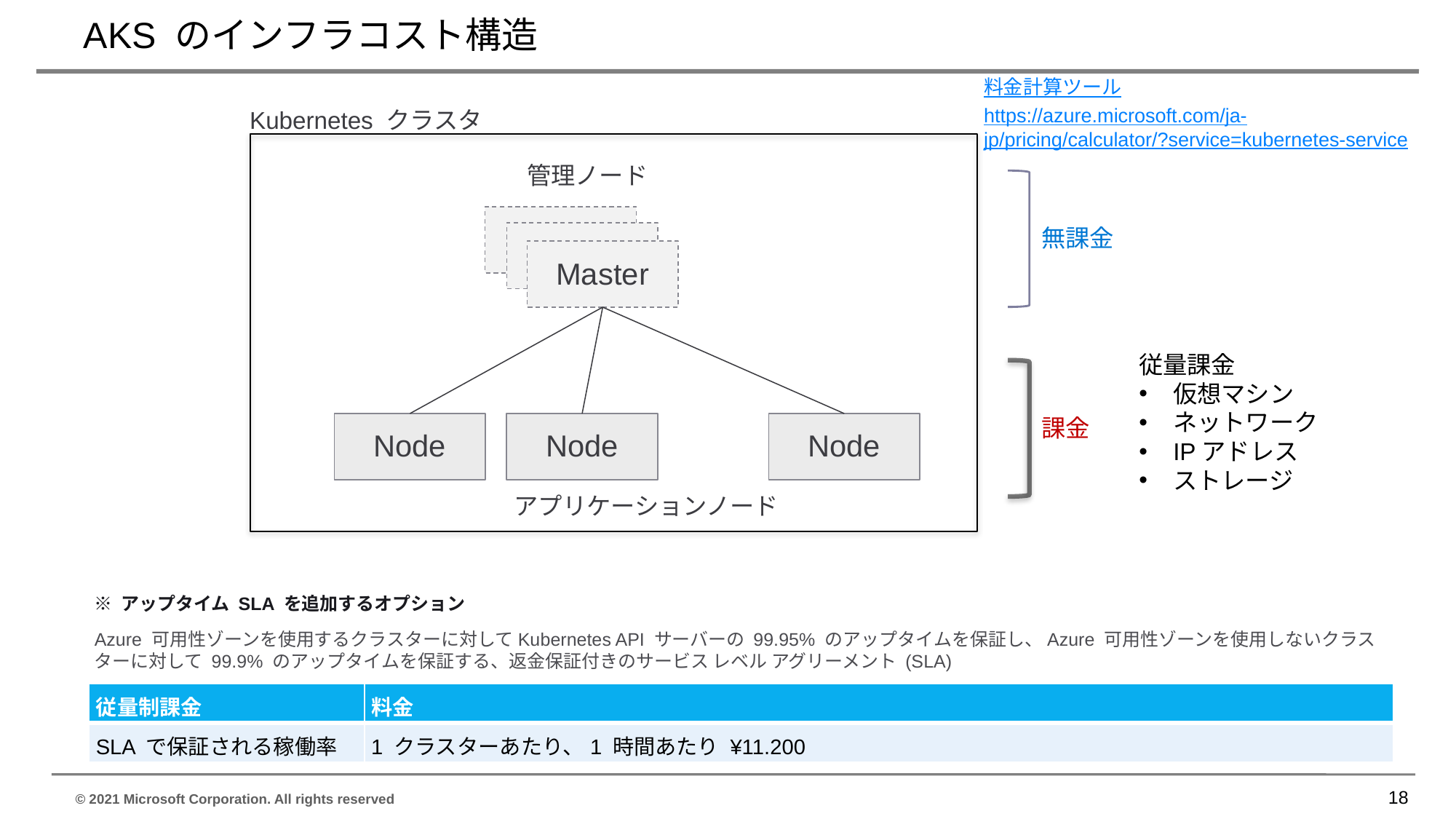

# AKS のインフラコスト構造
料金計算ツール
https://azure.microsoft.com/ja-jp/pricing/calculator/?service=kubernetes-service
Kubernetes クラスタ

管理ノード

Master
Master
無課金
Master
従量課金
仮想マシン
ネットワーク
IPアドレス
ストレージ

課金
Node
Node
Node
アプリケーションノード
※ アップタイム SLA を追加するオプション
Azure 可用性ゾーンを使用するクラスターに対してKubernetes API サーバーの 99.95% のアップタイムを保証し、Azure 可用性ゾーンを使用しないクラスターに対して 99.9% のアップタイムを保証する、返金保証付きのサービス レベル アグリーメント (SLA)
| 従量制課金 | 料金 |
| --- | --- |
| SLA で保証される稼働率 | 1 クラスターあたり、1 時間あたり ¥11.200 |
18